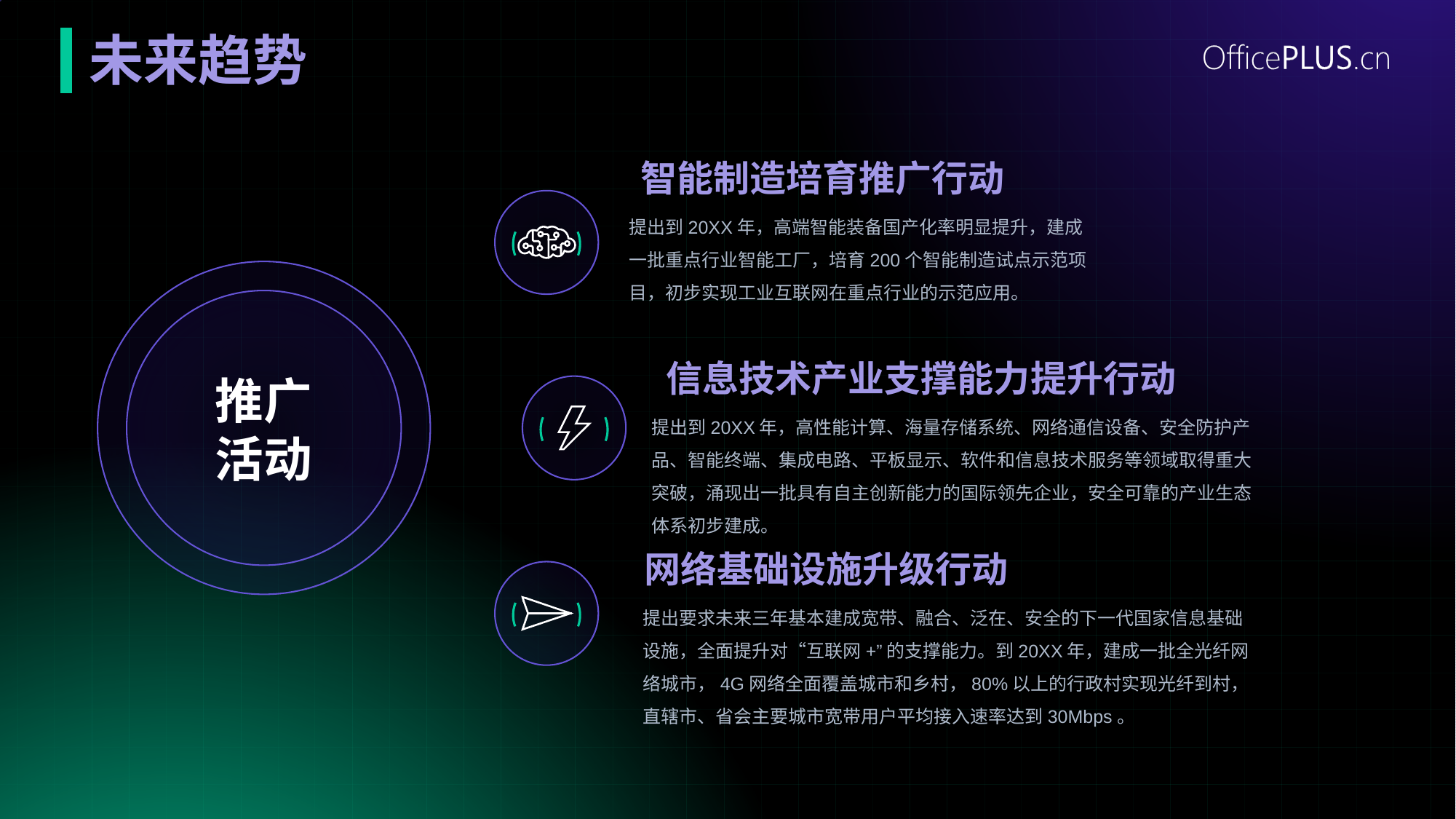

# 未来趋势
智能制造培育推广行动

提出到20XX年，高端智能装备国产化率明显提升，建成一批重点行业智能工厂，培育200个智能制造试点示范项目，初步实现工业互联网在重点行业的示范应用。

信息技术产业支撑能力提升行动
推广
活动

提出到20XX年，高性能计算、海量存储系统、网络通信设备、安全防护产品、智能终端、集成电路、平板显示、软件和信息技术服务等领域取得重大突破，涌现出一批具有自主创新能力的国际领先企业，安全可靠的产业生态体系初步建成。

网络基础设施升级行动

提出要求未来三年基本建成宽带、融合、泛在、安全的下一代国家信息基础设施，全面提升对“互联网+”的支撑能力。到20XX年，建成一批全光纤网络城市，4G网络全面覆盖城市和乡村，80%以上的行政村实现光纤到村，直辖市、省会主要城市宽带用户平均接入速率达到30Mbps。